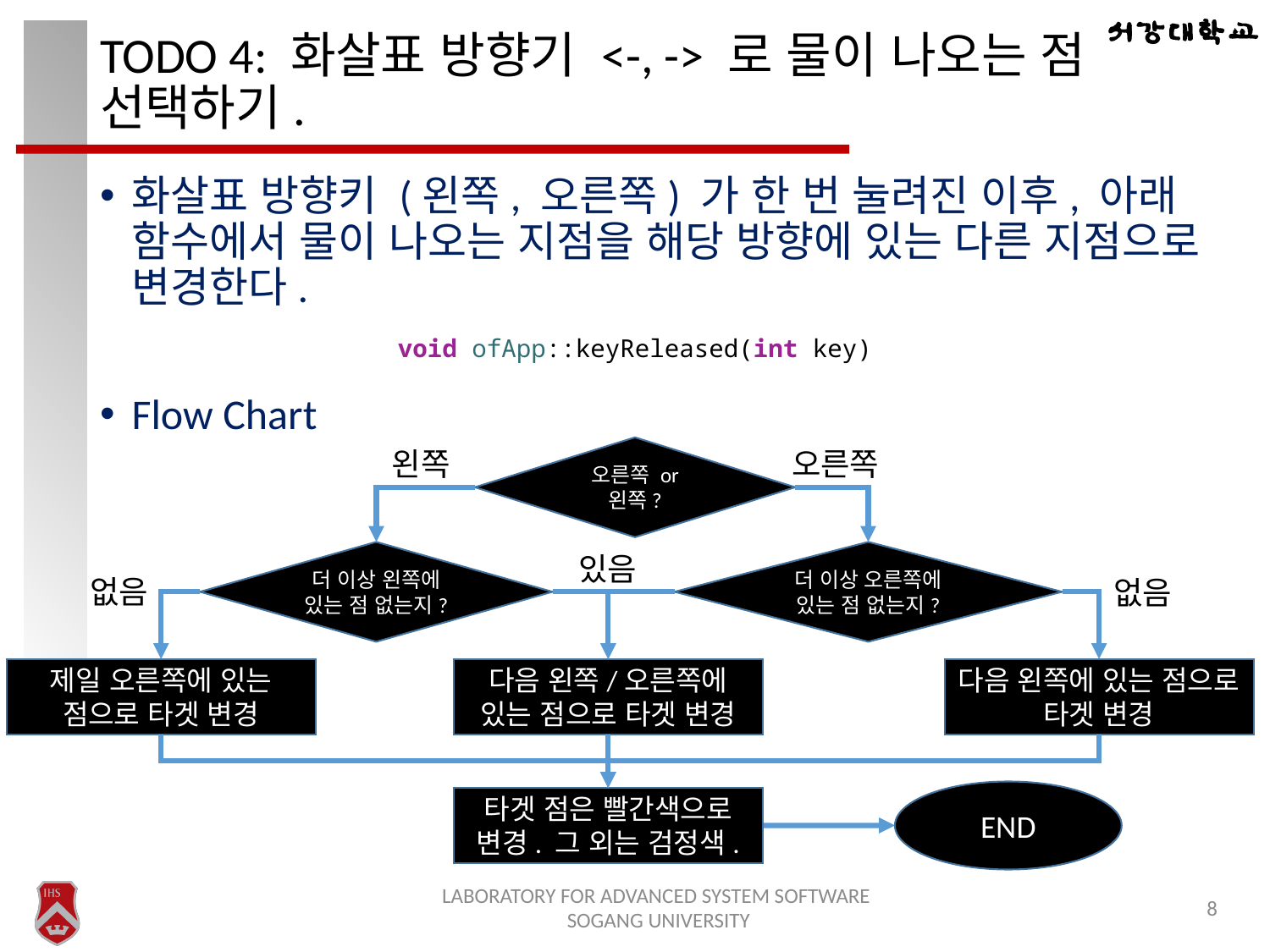

# TODO 4: 화살표 방향기 <-, -> 로 물이 나오는 점 선택하기.
화살표 방향키 (왼쪽, 오른쪽) 가 한 번 눌려진 이후, 아래 함수에서 물이 나오는 지점을 해당 방향에 있는 다른 지점으로 변경한다.

Flow Chart
void ofApp::keyReleased(int key)
오른쪽 or 왼쪽?
왼쪽
오른쪽
더 이상 오른쪽에 있는 점 없는지?
더 이상 왼쪽에 있는 점 없는지?
있음
없음
없음
제일 오른쪽에 있는 점으로 타겟 변경
다음 왼쪽/오른쪽에 있는 점으로 타겟 변경
다음 왼쪽에 있는 점으로 타겟 변경
END
타겟 점은 빨간색으로 변경. 그 외는 검정색.
LABORATORY FOR ADVANCED SYSTEM SOFTWARE
SOGANG UNIVERSITY
8